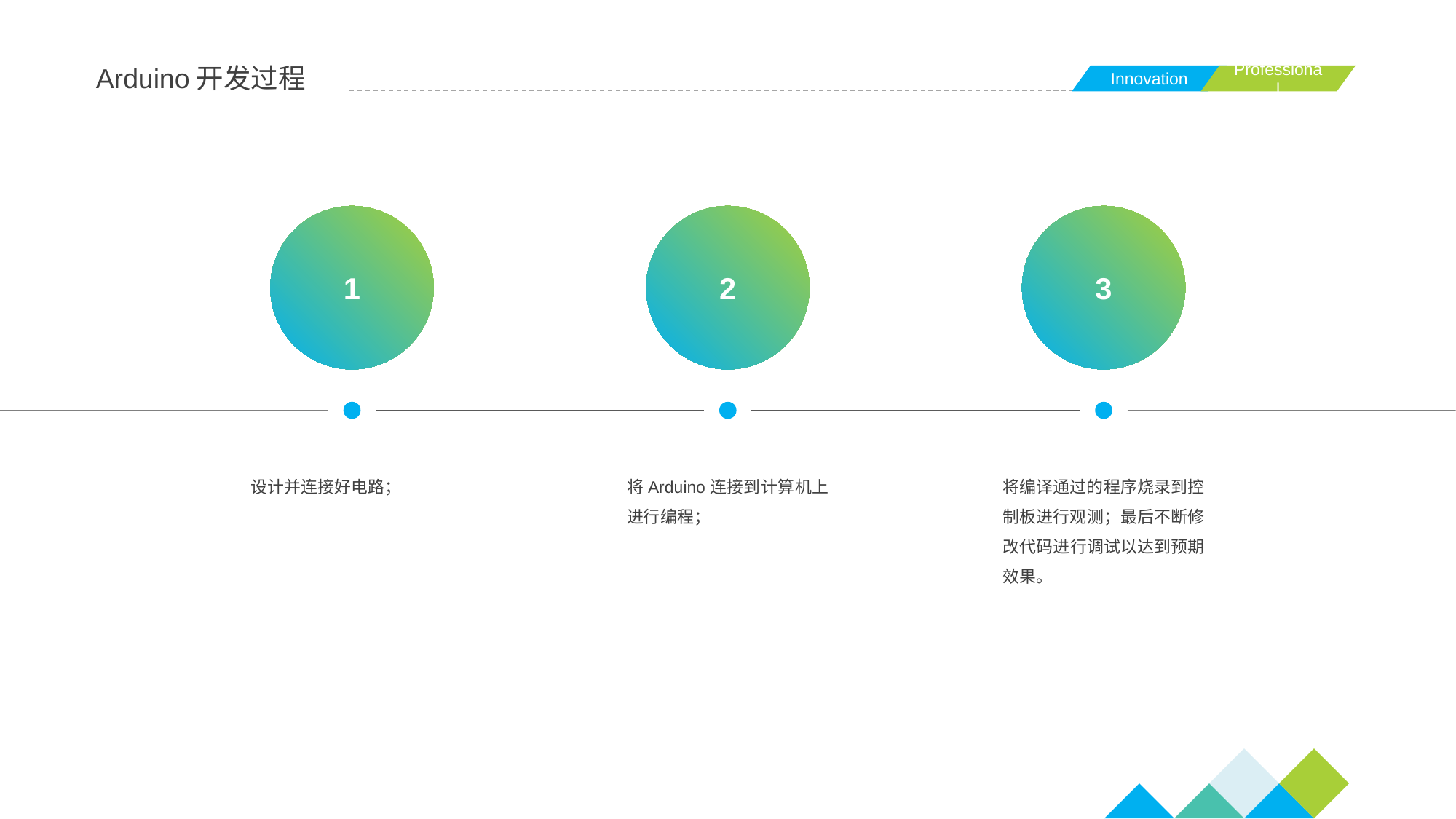

Arduino开发过程
1
2
3

设计并连接好电路；
将Arduino连接到计算机上进行编程；

将编译通过的程序烧录到控制板进行观测；最后不断修改代码进行调试以达到预期效果。